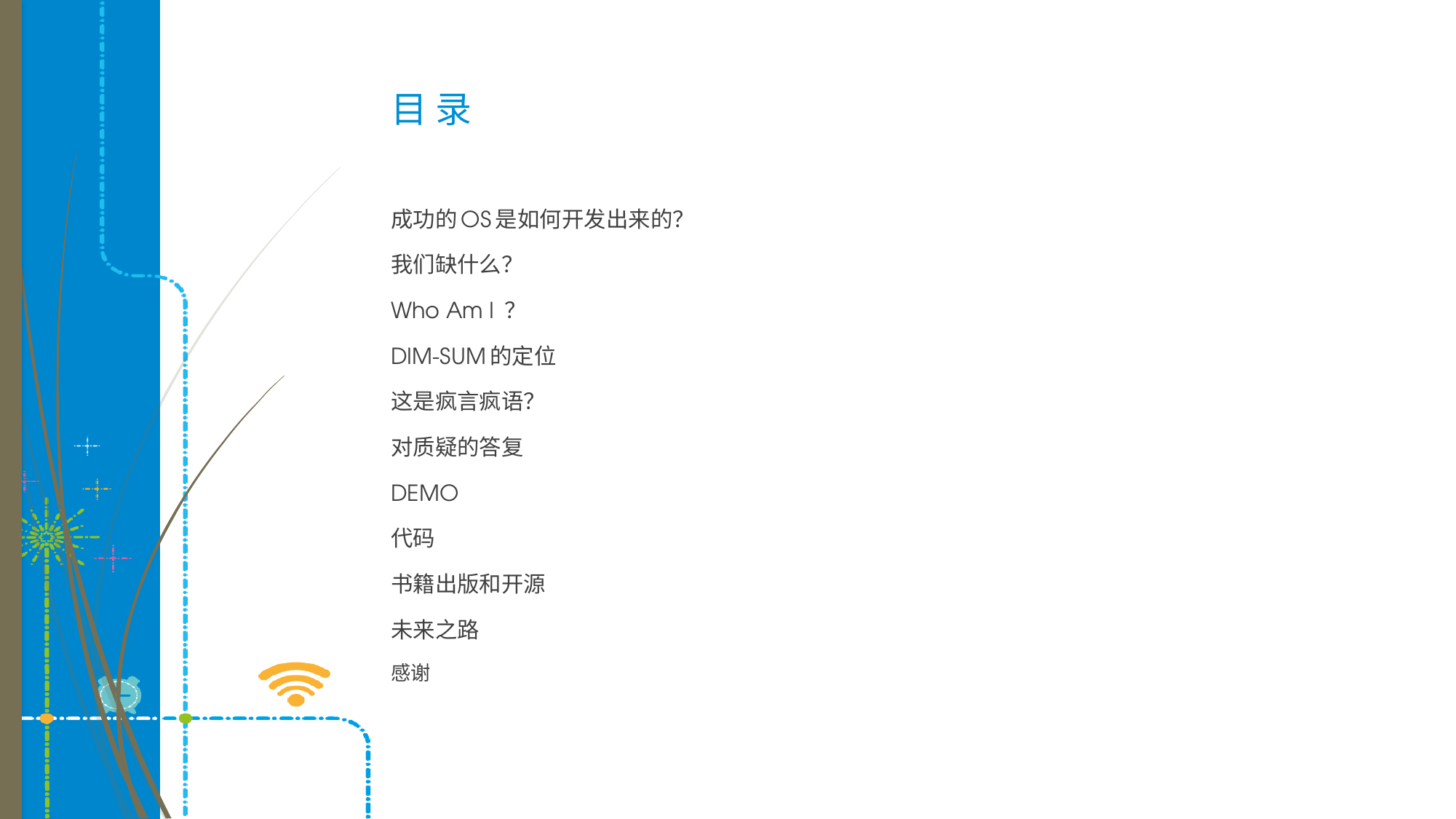

# 目 录
成功的OS是如何开发出来的？
我们缺什么？
Who Am I ？
DIM-SUM的定位
这是疯言疯语？
对质疑的答复
DEMO
代码
书籍出版和开源
未来之路
感谢